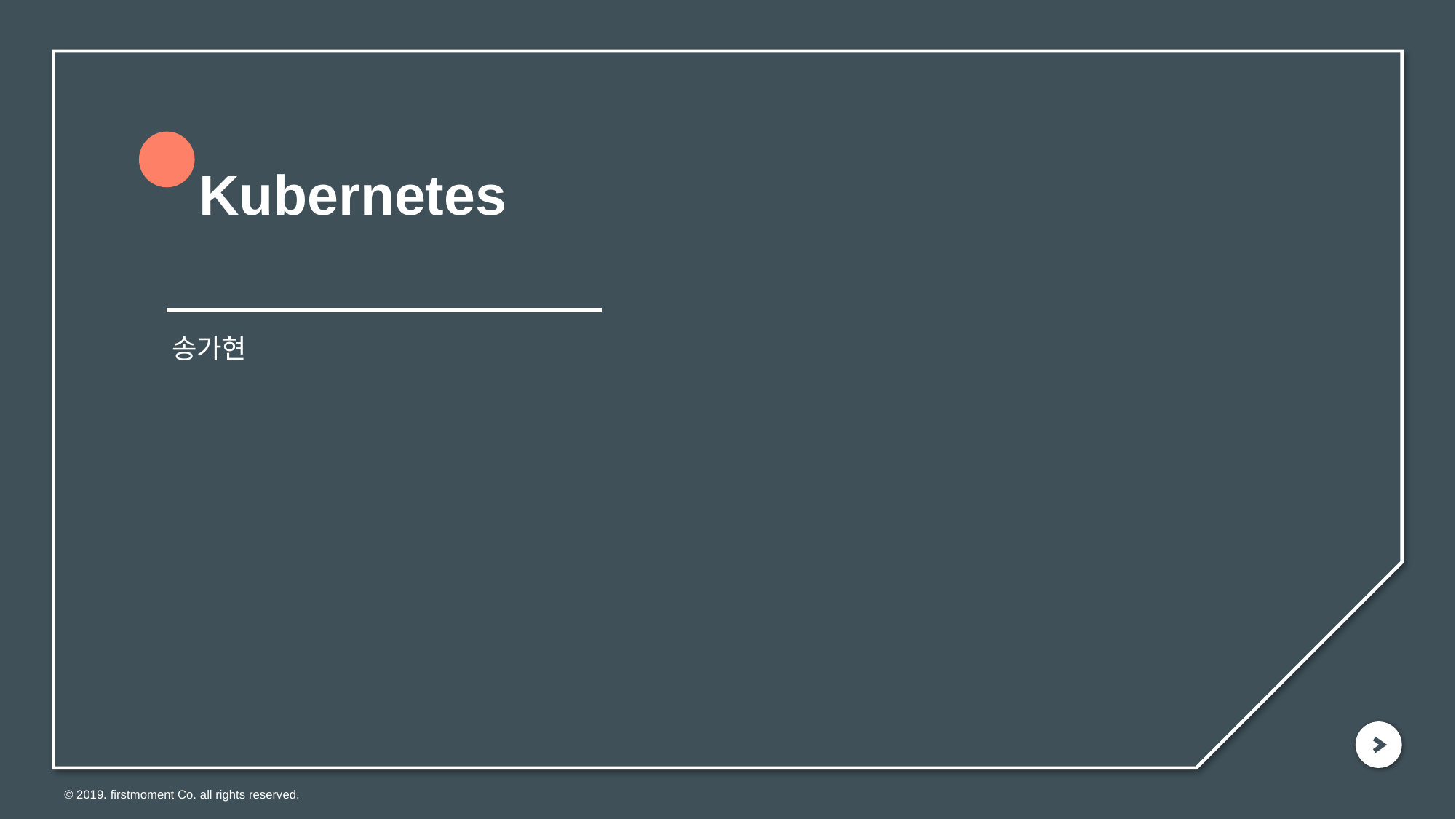

Kubernetes
송가현

© 2019. firstmoment Co. all rights reserved.